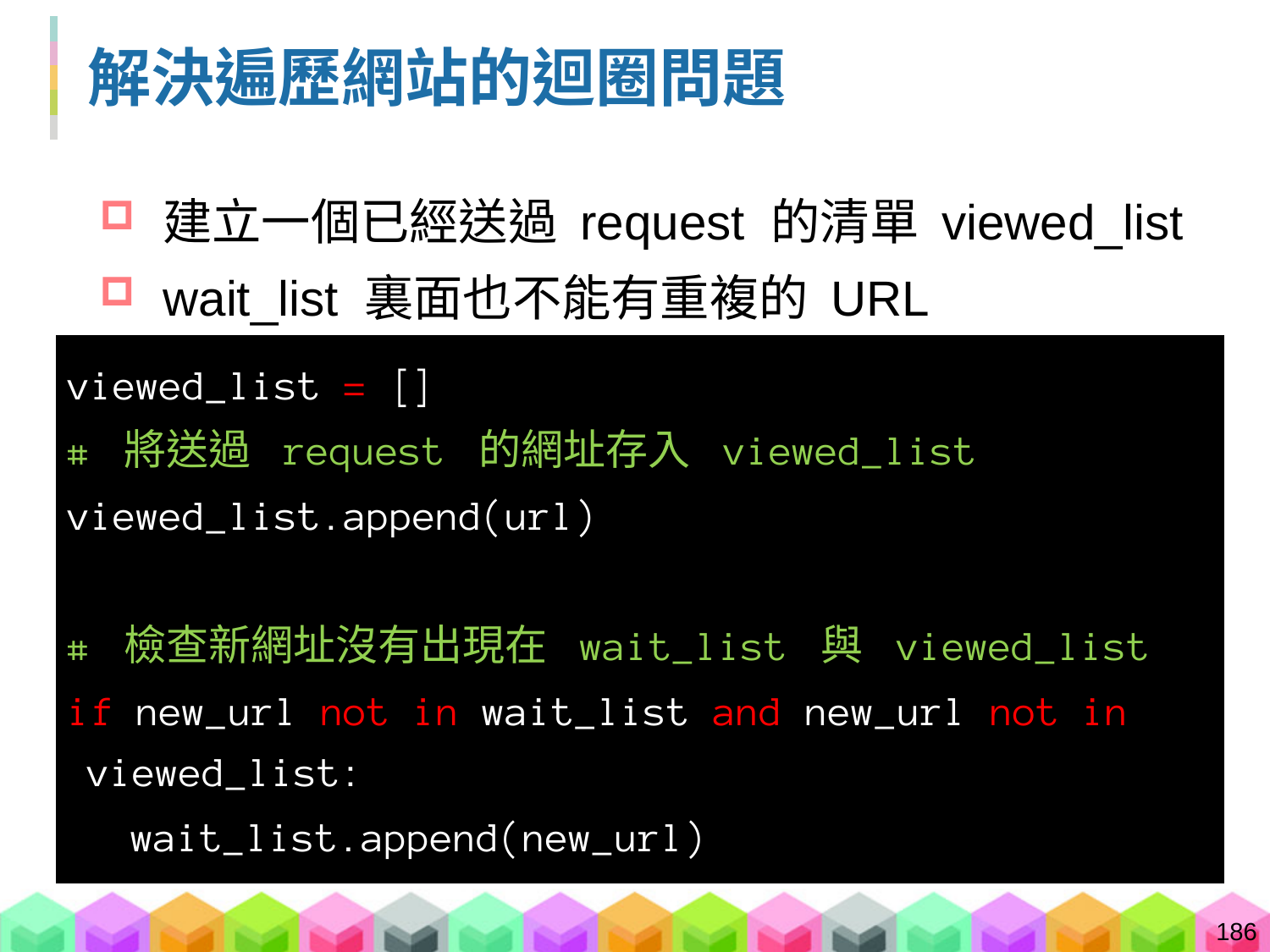

# 解決遍歷網站的迴圈問題
建立一個已經送過 request 的清單 viewed_list
wait_list 裏面也不能有重複的 URL
viewed_list = []
# 將送過 request 的網址存入 viewed_list
viewed_list.append(url)

# 檢查新網址沒有出現在 wait_list 與 viewed_list
if new_url not in wait_list and new_url not in viewed_list:
wait_list.append(new_url)
186